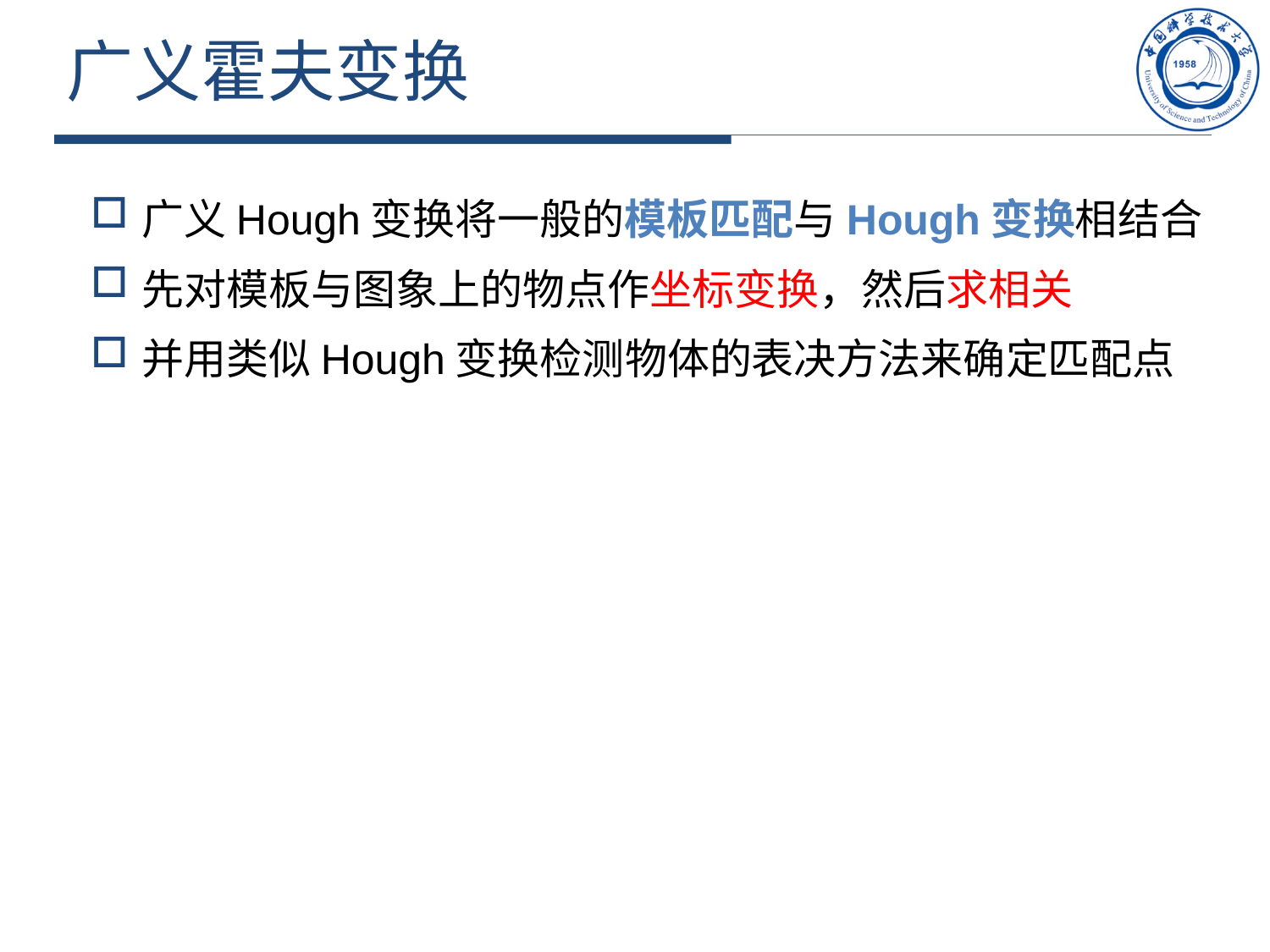

# 广义霍夫变换
广义Hough变换将一般的模板匹配与Hough变换相结合
先对模板与图象上的物点作坐标变换，然后求相关
并用类似Hough变换检测物体的表决方法来确定匹配点